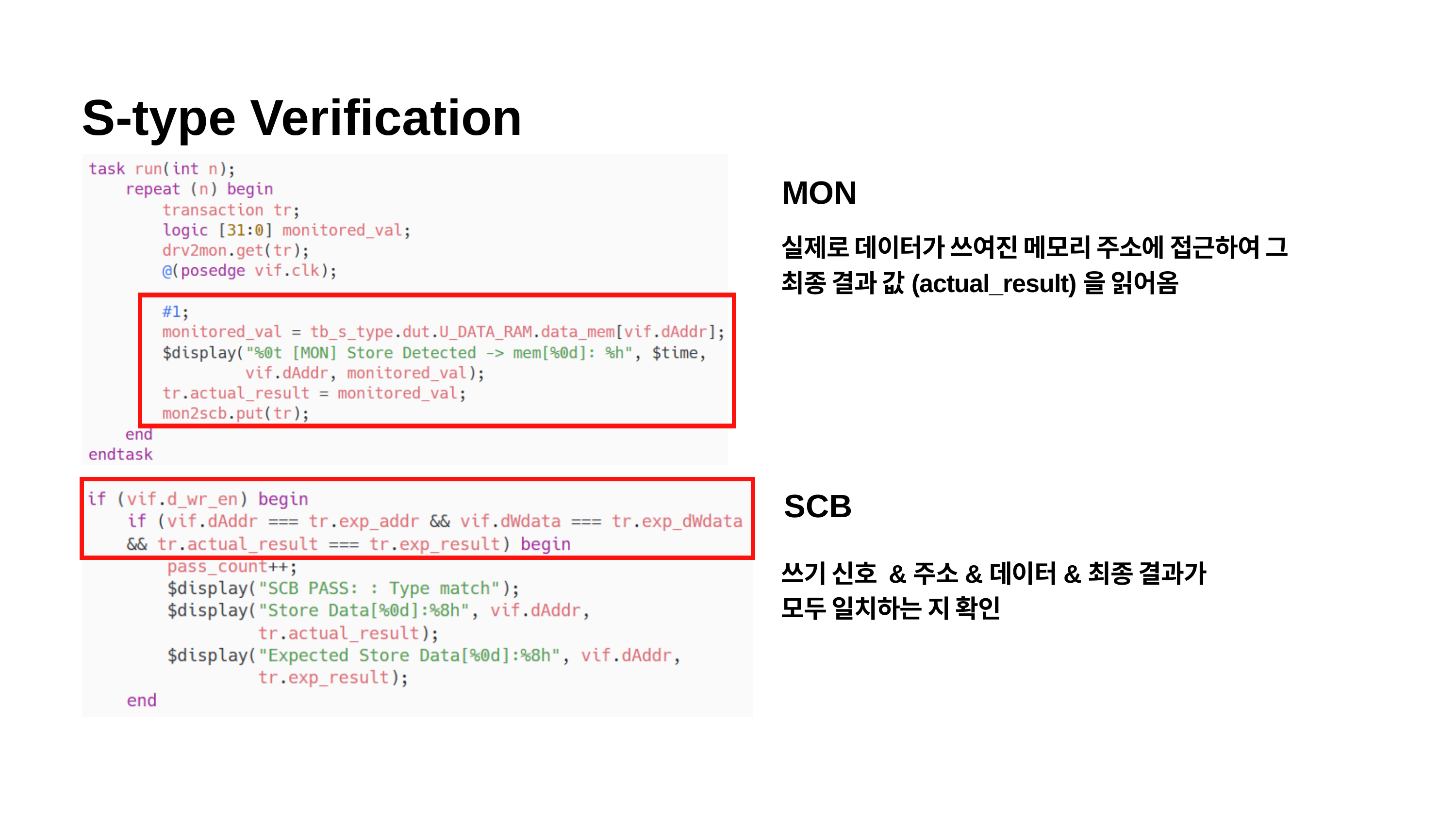

S-type Verification

MON
실제로 데이터가 쓰여진 메모리 주소에 접근하여 그 최종 결과 값(actual_result)을 읽어옴

SCB

쓰기 신호 &주소&데이터&최종 결과가 모두 일치하는 지 확인